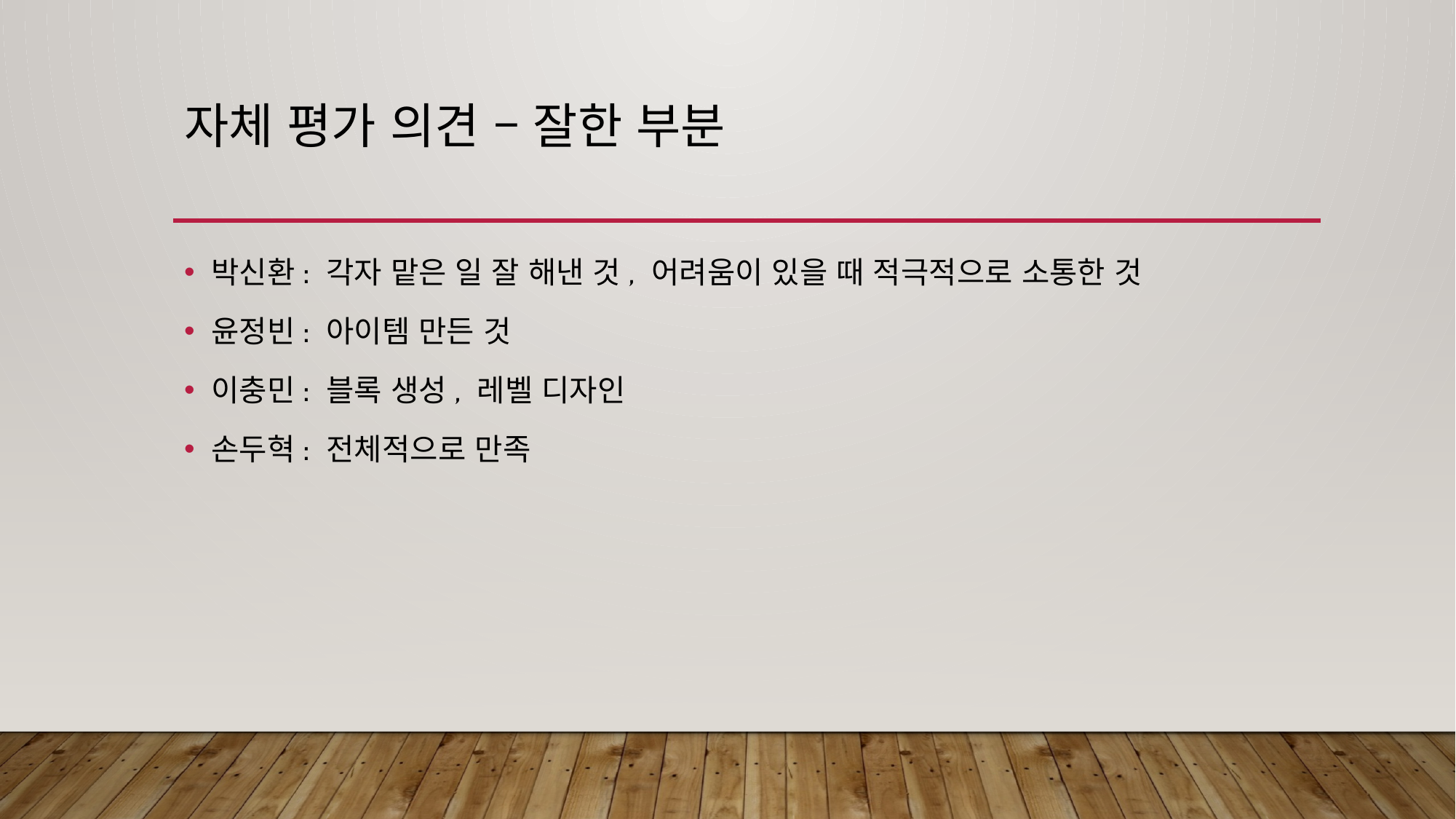

# 자체 평가 의견 – 잘한 부분
박신환: 각자 맡은 일 잘 해낸 것, 어려움이 있을 때 적극적으로 소통한 것
윤정빈: 아이템 만든 것
이충민: 블록 생성, 레벨 디자인
손두혁: 전체적으로 만족